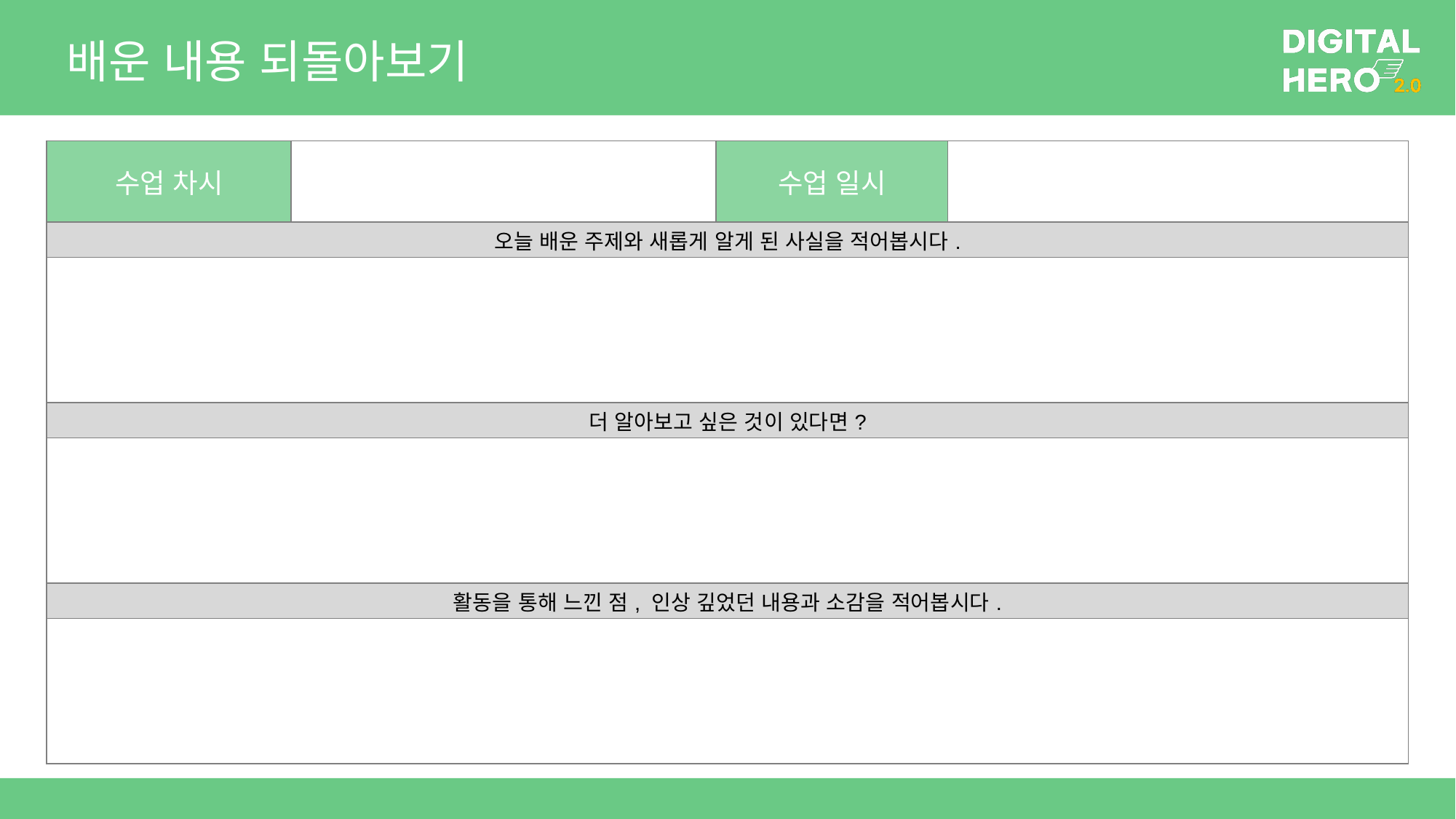

# 배운 내용 되돌아보기
| 수업 차시 |  | 수업 일시 |  |
| --- | --- | --- | --- |
| 오늘 배운 주제와 새롭게 알게 된 사실을 적어봅시다. |  |  |  |
|  |  |  |  |
| 더 알아보고 싶은 것이 있다면? |  |  |  |
|  |  |  |  |
| 활동을 통해 느낀 점, 인상 깊었던 내용과 소감을 적어봅시다. |  |  |  |
|  |  |  |  |